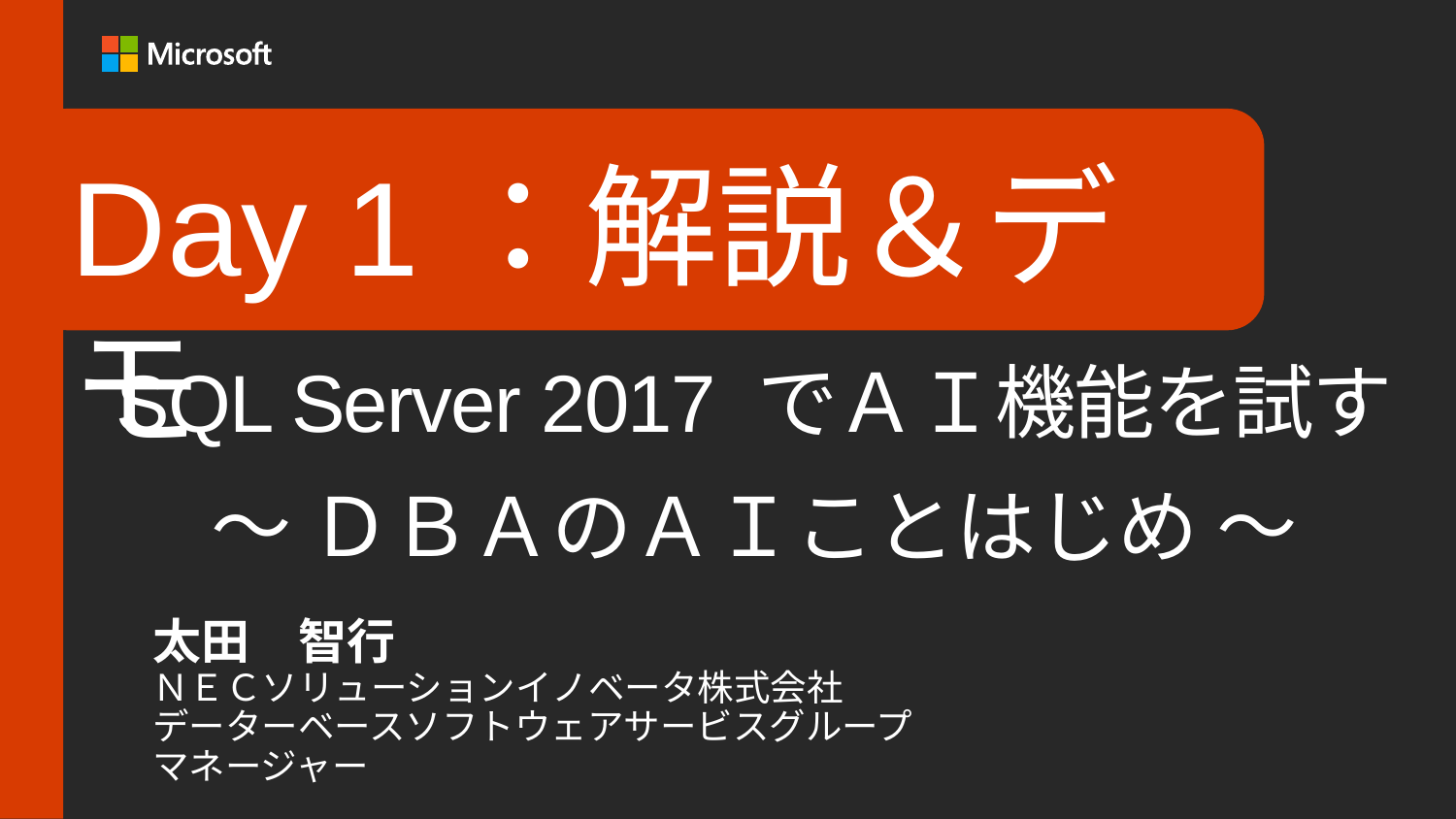

Day 1：解説＆デモ
# SQL Server 2017 でＡＩ機能を試す
～ ＤＢＡのＡＩことはじめ ～
太田　智行
ＮＥＣソリューションイノベータ株式会社
データーベースソフトウェアサービスグループ
マネージャー